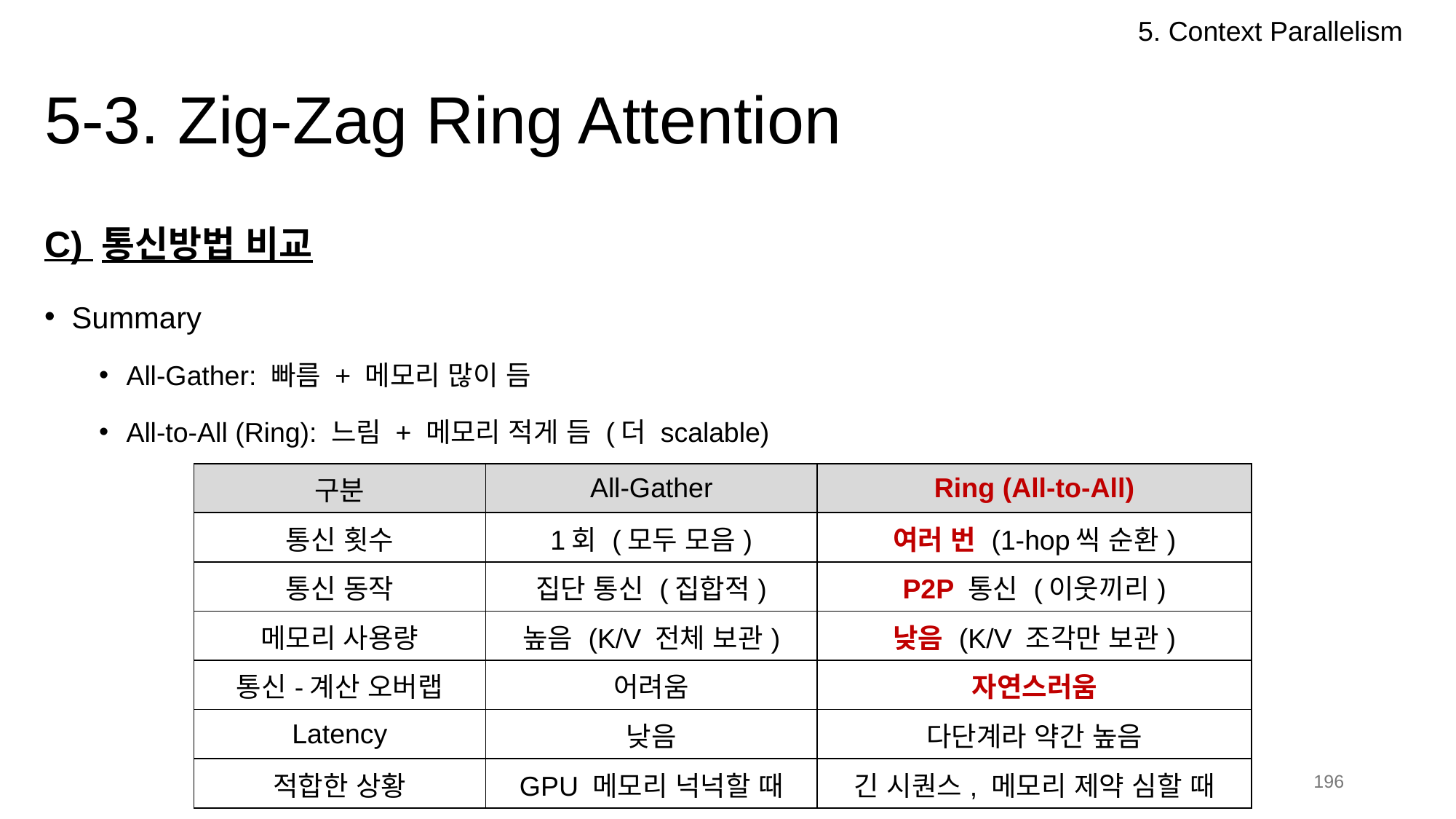

5. Context Parallelism
# 5-3. Zig-Zag Ring Attention
C) 통신방법 비교
Summary
All-Gather: 빠름 + 메모리 많이 듬
All-to-All (Ring): 느림 + 메모리 적게 듬 (더 scalable)

| 구분 | All-Gather | Ring (All-to-All) |
| --- | --- | --- |
| 통신 횟수 | 1회 (모두 모음) | 여러 번 (1-hop씩 순환) |
| 통신 동작 | 집단 통신 (집합적) | P2P 통신 (이웃끼리) |
| 메모리 사용량 | 높음 (K/V 전체 보관) | 낮음 (K/V 조각만 보관) |
| 통신-계산 오버랩 | 어려움 | 자연스러움 |
| Latency | 낮음 | 다단계라 약간 높음 |
| 적합한 상황 | GPU 메모리 넉넉할 때 | 긴 시퀀스, 메모리 제약 심할 때 |
196